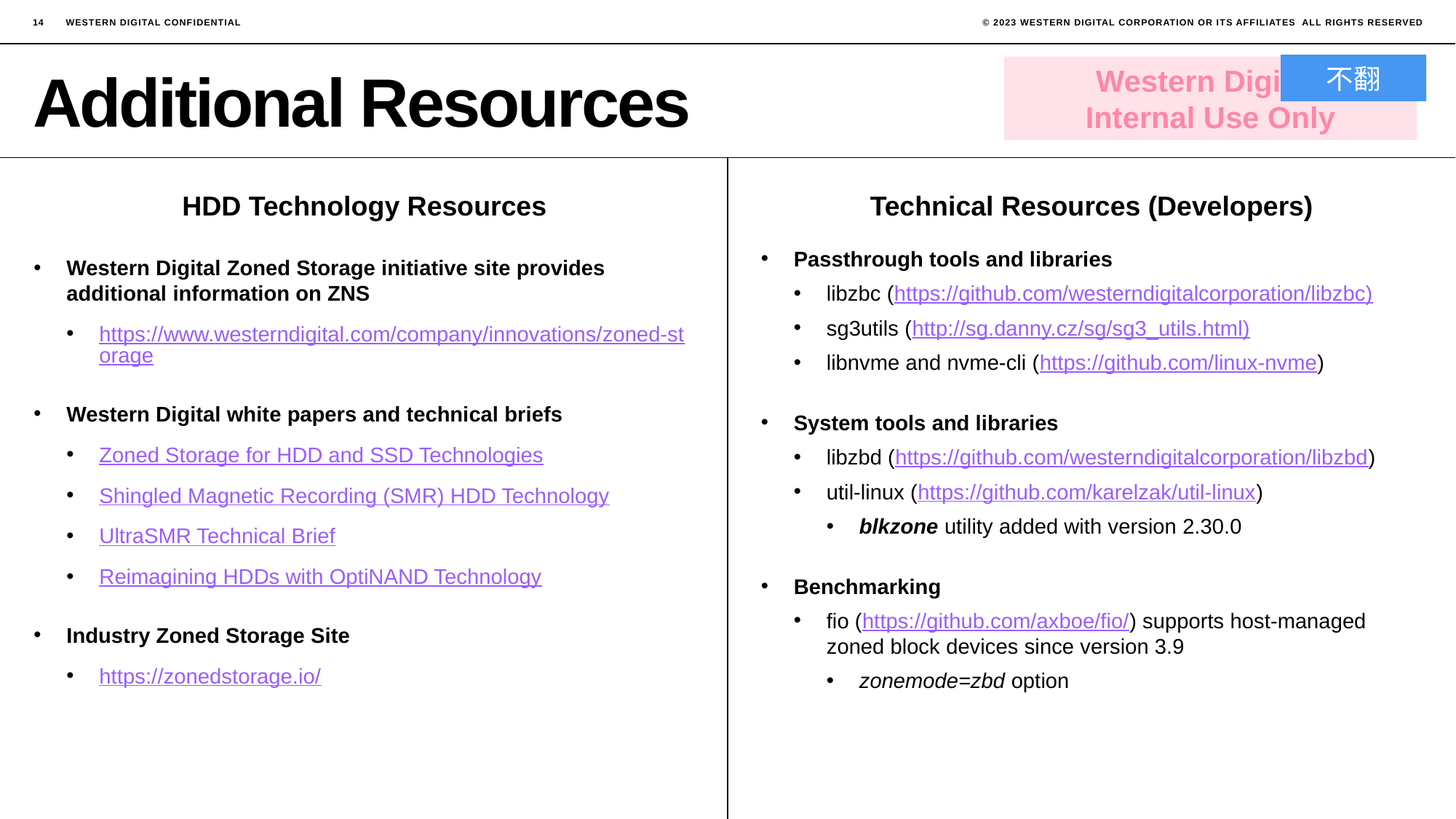

14
不翻
Western Digital
Internal Use Only
# Additional Resources
HDD Technology Resources
Western Digital Zoned Storage initiative site provides additional information on ZNS
https://www.westerndigital.com/company/innovations/zoned-storage
Western Digital white papers and technical briefs
Zoned Storage for HDD and SSD Technologies
Shingled Magnetic Recording (SMR) HDD Technology
UltraSMR Technical Brief
Reimagining HDDs with OptiNAND Technology
Industry Zoned Storage Site
https://zonedstorage.io/

Technical Resources (Developers)
Passthrough tools and libraries
libzbc (https://github.com/westerndigitalcorporation/libzbc)
sg3utils (http://sg.danny.cz/sg/sg3_utils.html)
libnvme and nvme-cli (https://github.com/linux-nvme)
System tools and libraries
libzbd (https://github.com/westerndigitalcorporation/libzbd)
util-linux (https://github.com/karelzak/util-linux)
blkzone utility added with version 2.30.0
Benchmarking
fio (https://github.com/axboe/fio/) supports host-managed zoned block devices since version 3.9
zonemode=zbd option